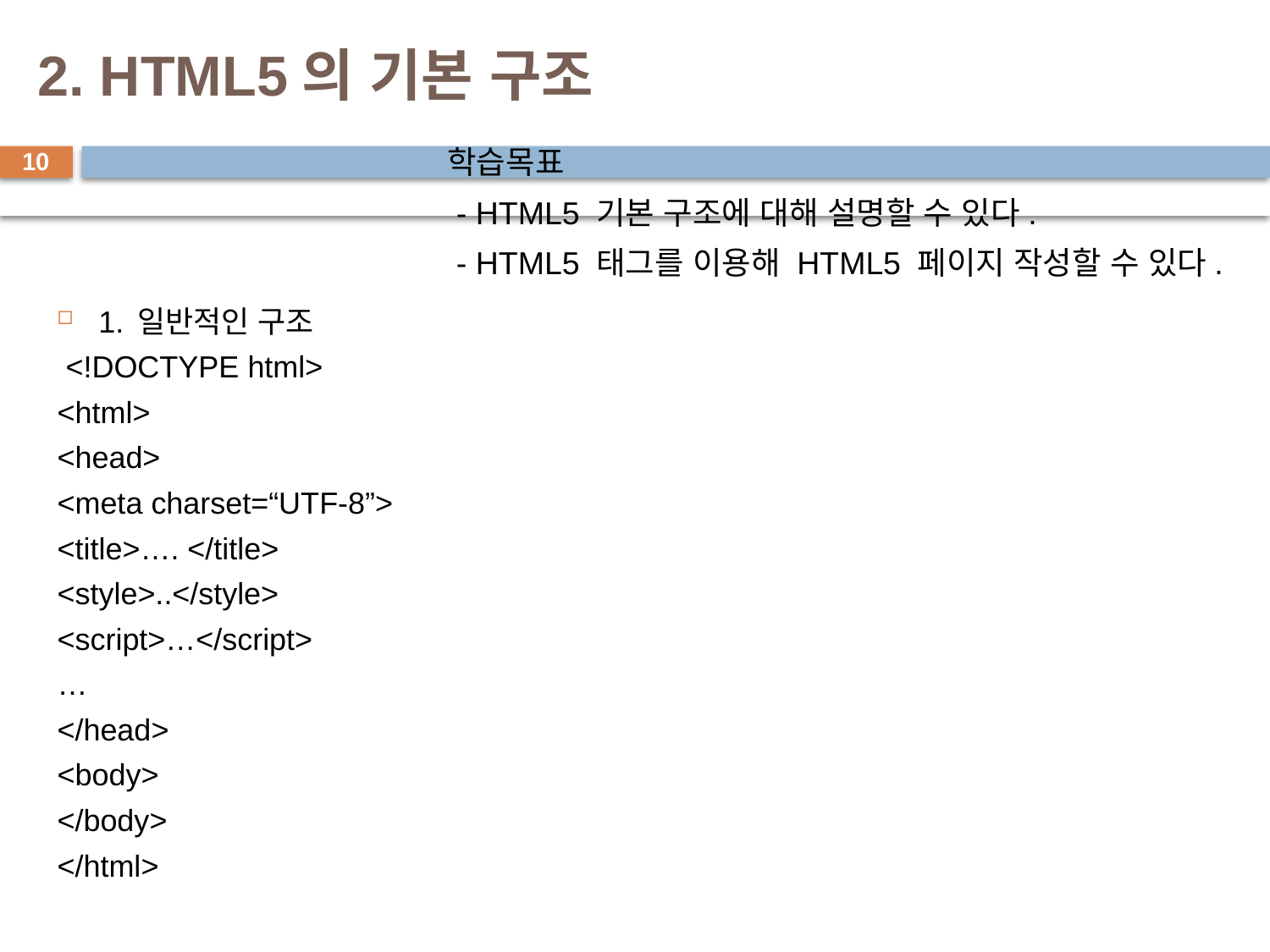

# 2. HTML5의 기본 구조
학습목표
 - HTML5 기본 구조에 대해 설명할 수 있다.
 - HTML5 태그를 이용해 HTML5 페이지 작성할 수 있다.

10
1. 일반적인 구조
 <!DOCTYPE html>
<html>
<head>
<meta charset=“UTF-8”>
<title>…. </title>
<style>..</style>
<script>…</script>
…
</head>
<body>
</body>
</html>